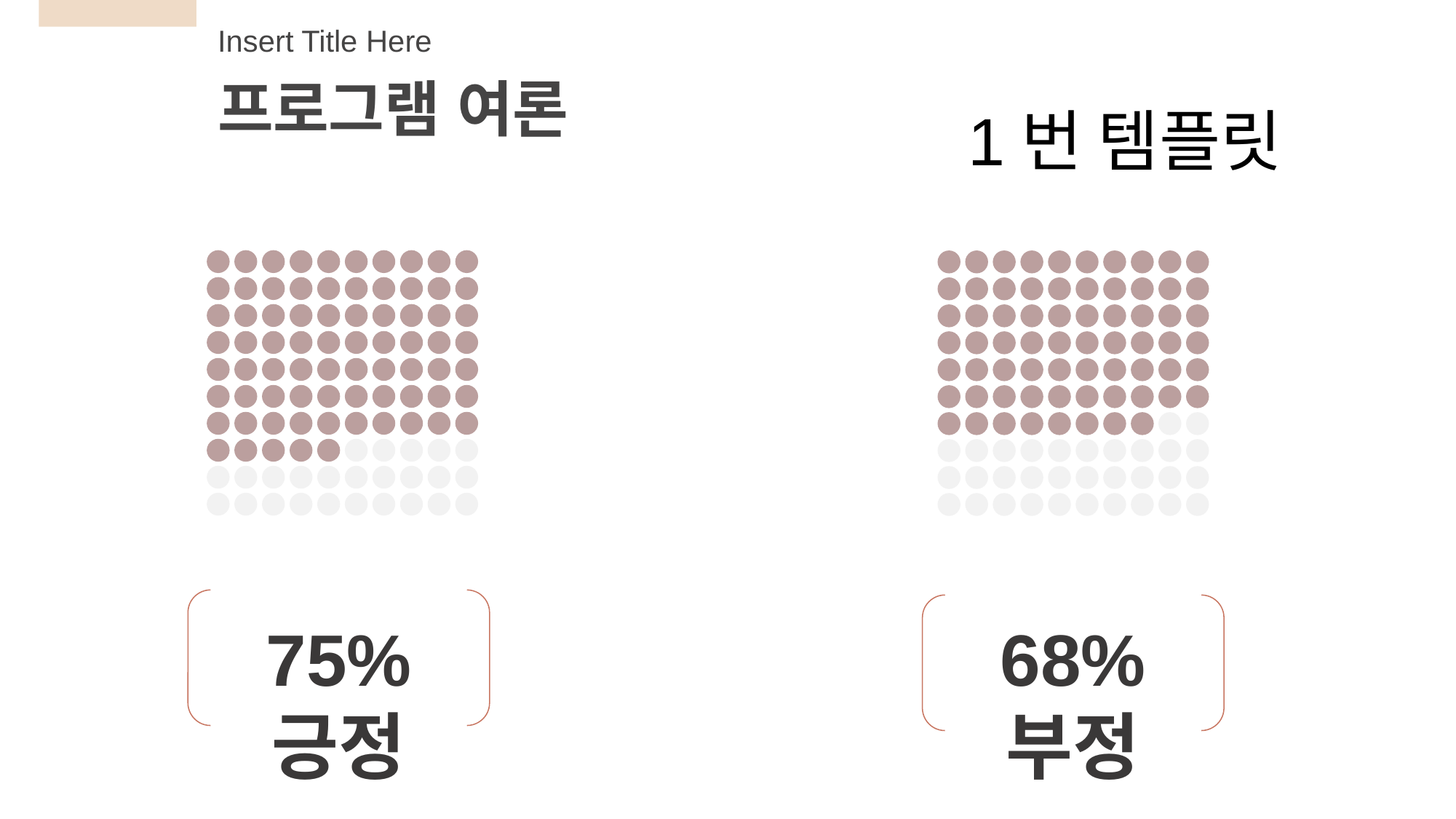

Insert Title Here
프로그램 여론
1번 템플릿

75%
긍정
68%
부정